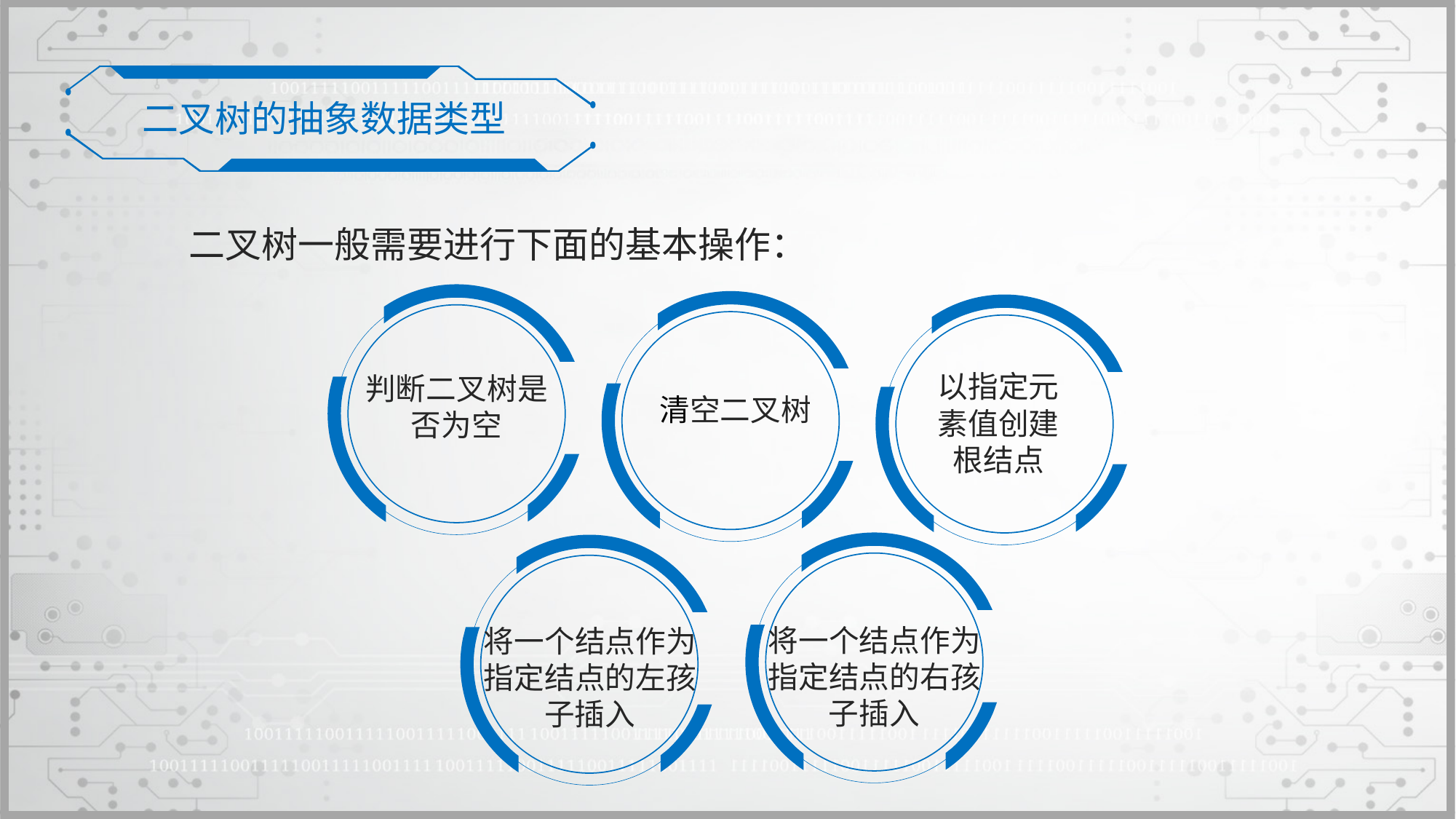

二叉树的抽象数据类型
二叉树一般需要进行下面的基本操作：

判断二叉树是否为空

清空二叉树

以指定元素值创建根结点

将一个结点作为指定结点的右孩子插入

将一个结点作为指定结点的左孩子插入